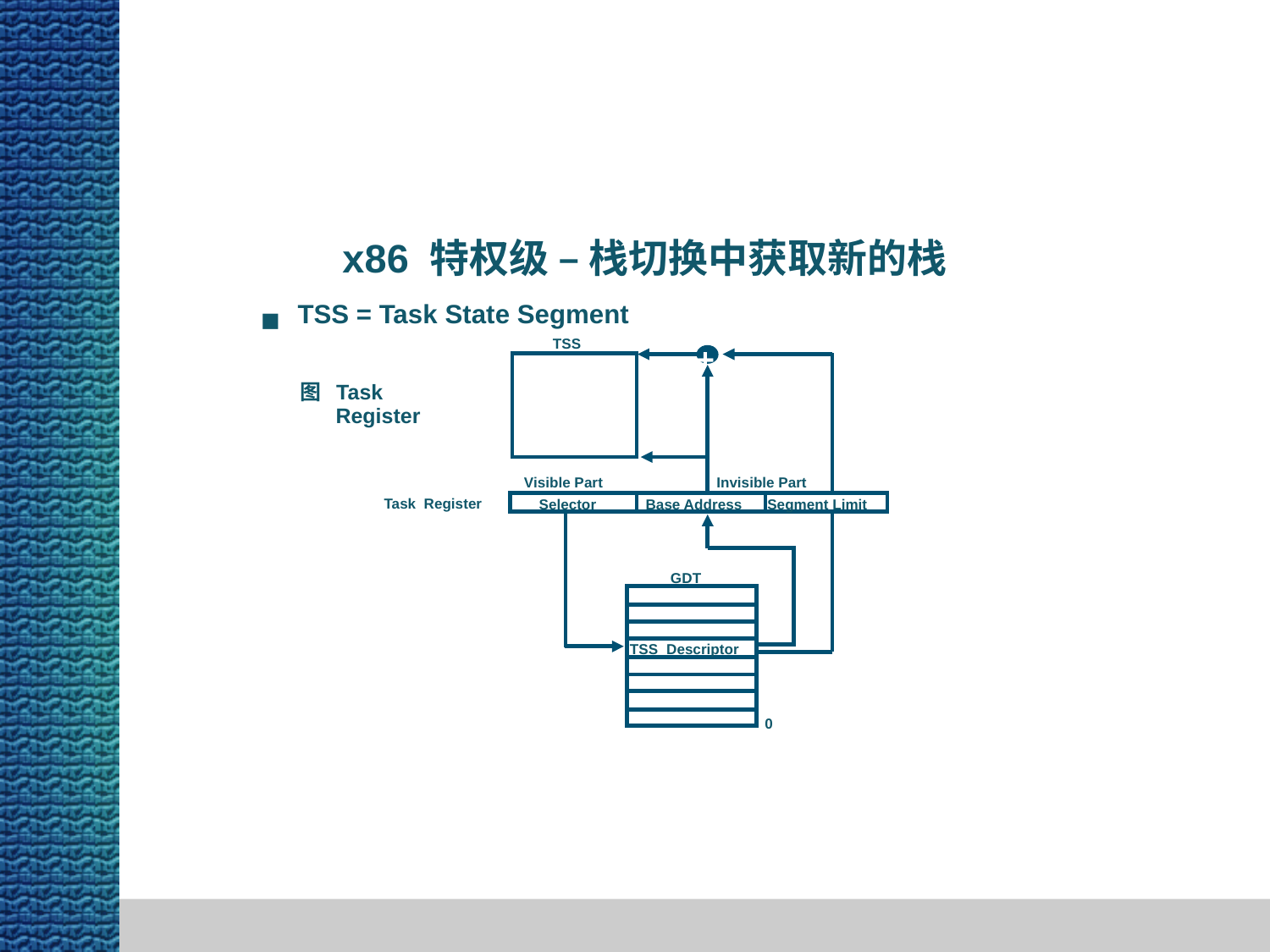

x86 特权级 – 栈切换中获取新的栈
■
TSS = Task State Segment
TSS
+

图  Task Register
Visible Part
Invisible Part
       Task  Register
Selector
Base Address
Segment Limit

GDT

TSS  Descriptor
0